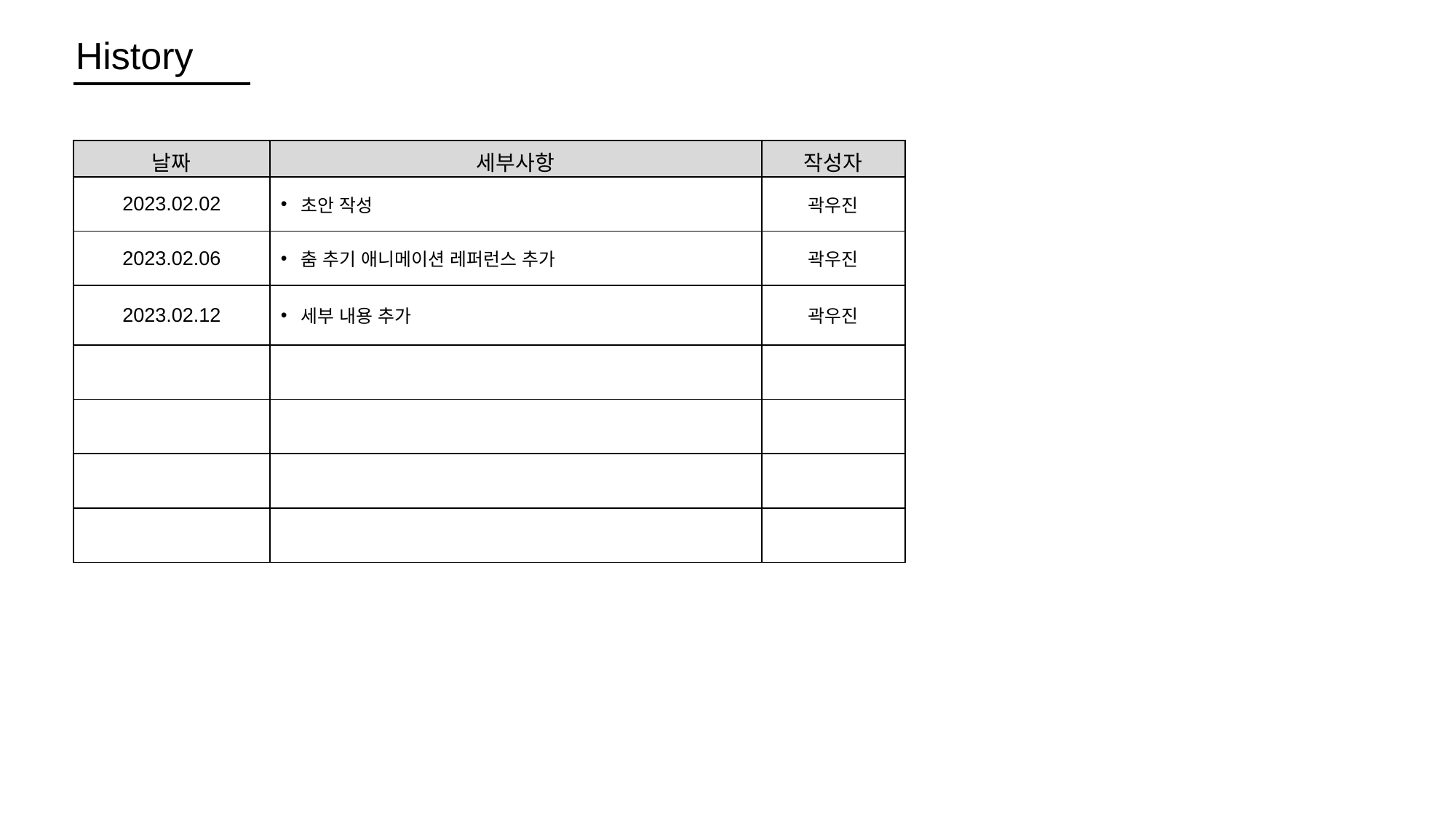

History
| 날짜 | 세부사항 | 작성자 |
| --- | --- | --- |
| 2023.02.02 | 초안 작성 | 곽우진 |
| 2023.02.06 | 춤 추기 애니메이션 레퍼런스 추가 | 곽우진 |
| 2023.02.12 | 세부 내용 추가 | 곽우진 |
|  |  |  |
|  |  |  |
|  |  |  |
|  |  |  |